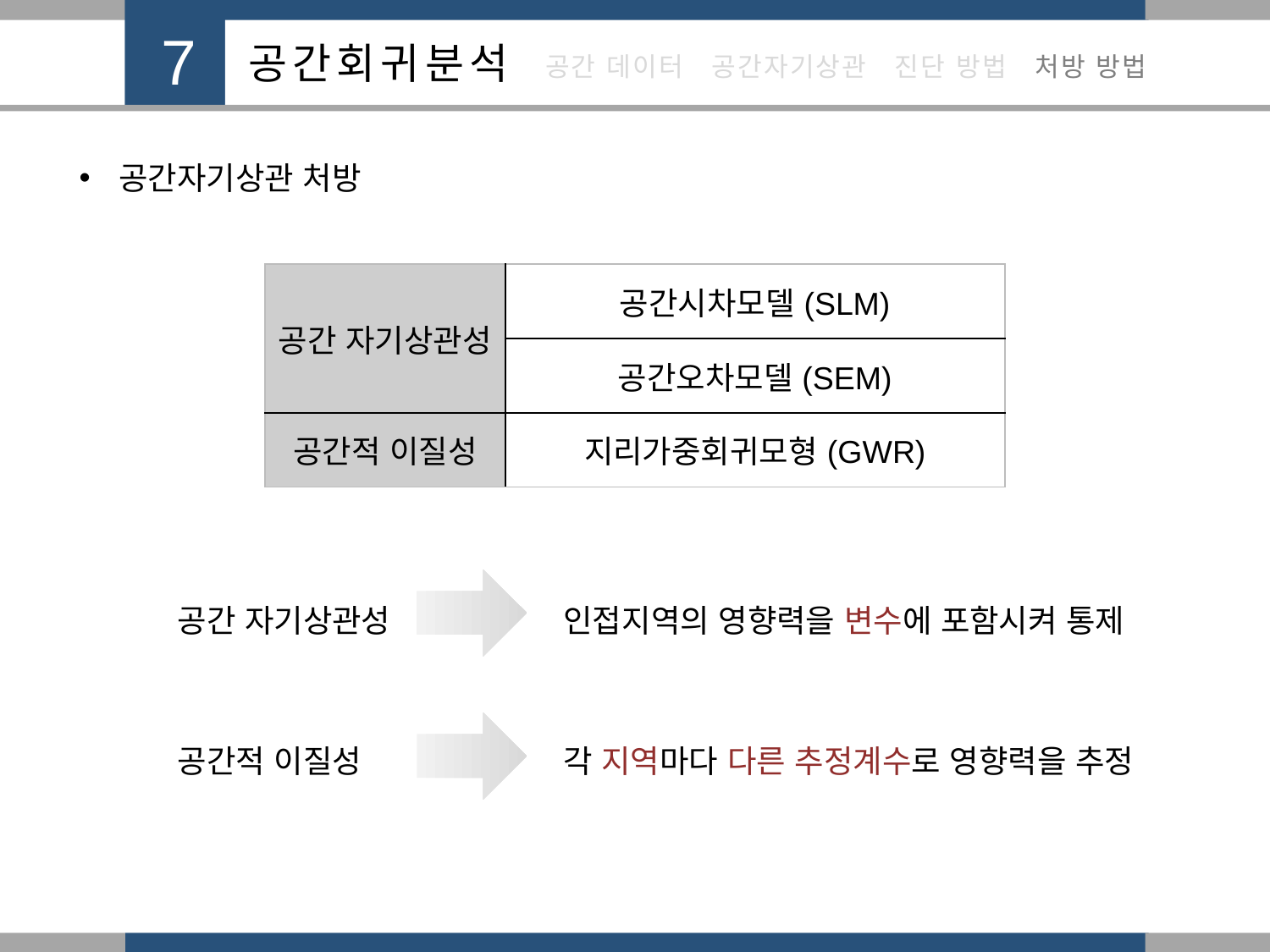

공간자기상관 처방
| 공간 자기상관성 | 공간시차모델(SLM) |
| --- | --- |
|  | 공간오차모델(SEM) |
| 공간적 이질성 | 지리가중회귀모형(GWR) |

공간 자기상관성
인접지역의 영향력을 변수에 포함시켜 통제

공간적 이질성
각 지역마다 다른 추정계수로 영향력을 추정